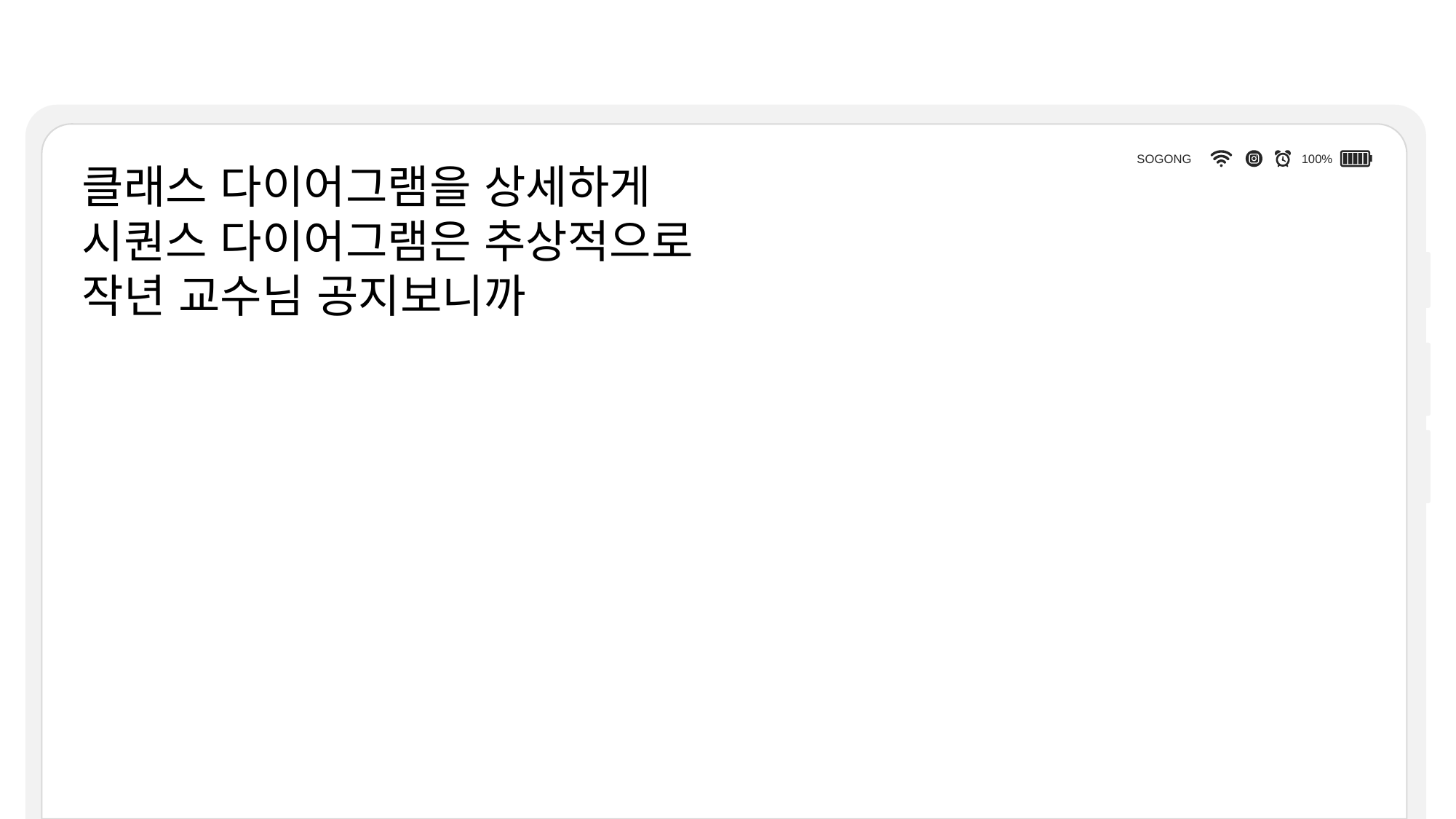

설계 - 클래스 다이어그램

SOGONG
100%

클래스 다이어그램을 상세하게
시퀀스 다이어그램은 추상적으로
작년 교수님 공지보니까